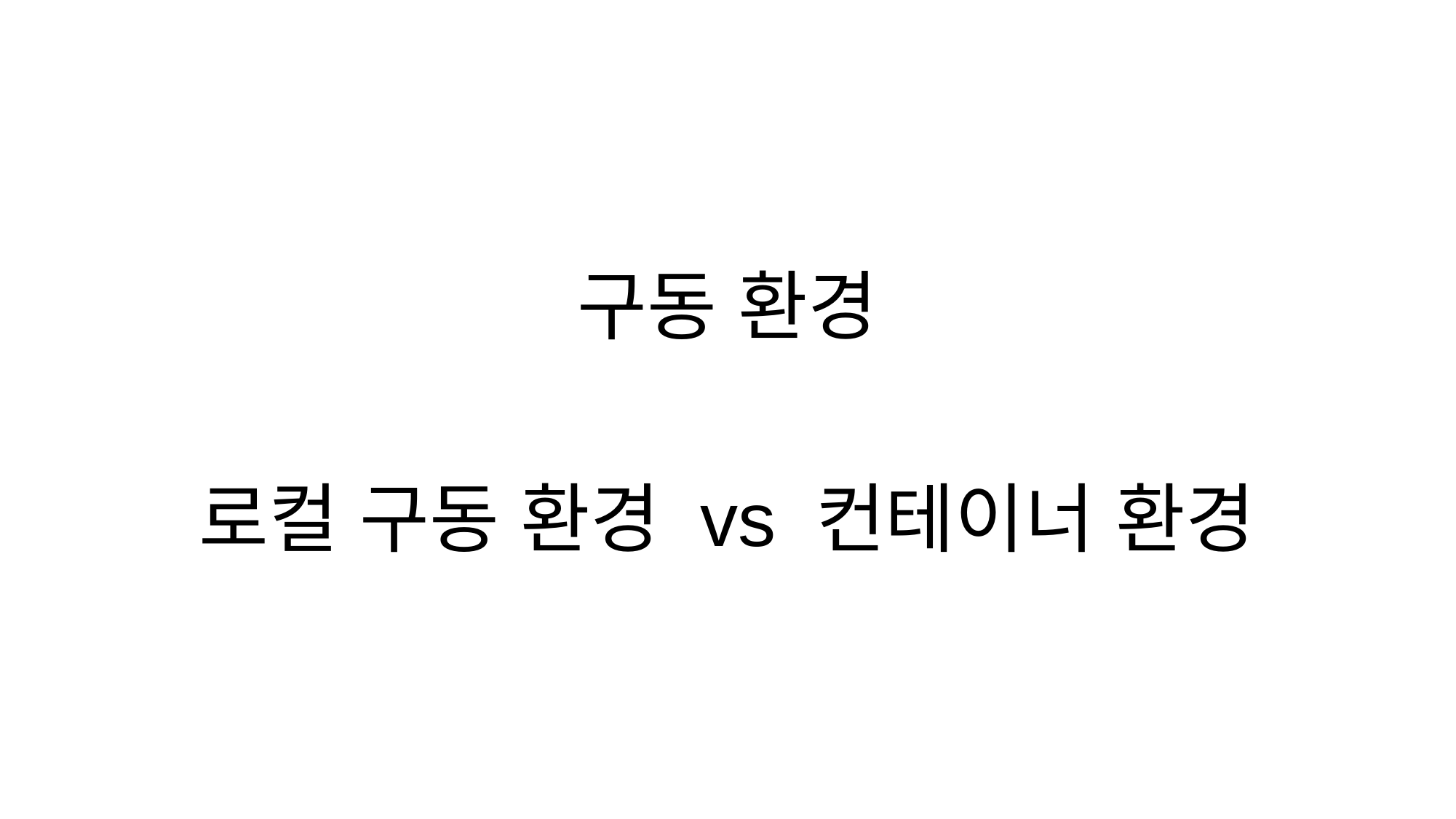

구동 환경

로컬 구동 환경 vs 컨테이너 환경